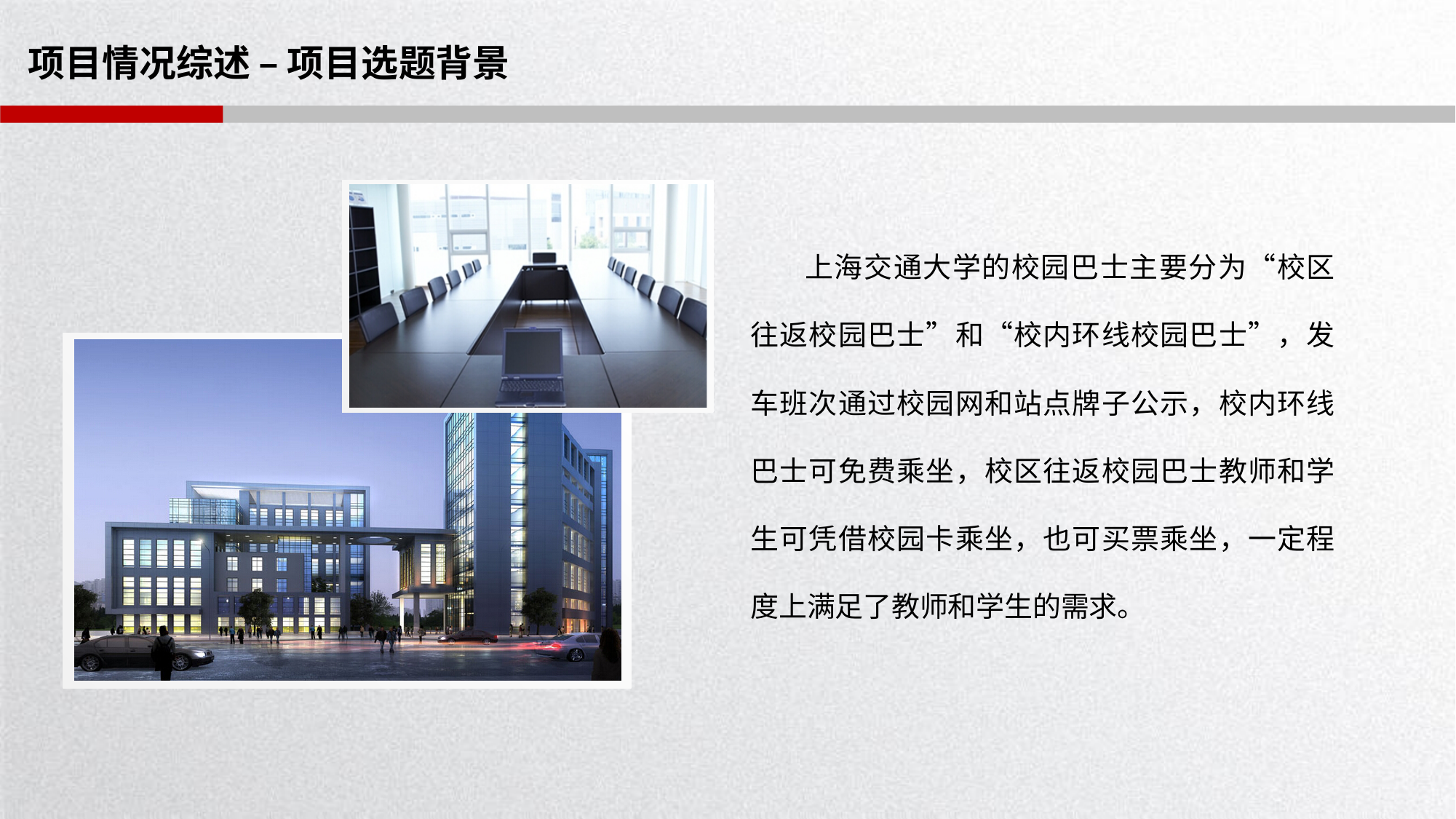

# 项目情况综述 – 项目选题背景

上海交通大学的校园巴士主要分为“校区往返校园巴士”和“校内环线校园巴士”，发车班次通过校园网和站点牌子公示，校内环线巴士可免费乘坐，校区往返校园巴士教师和学生可凭借校园卡乘坐，也可买票乘坐，一定程度上满足了教师和学生的需求。